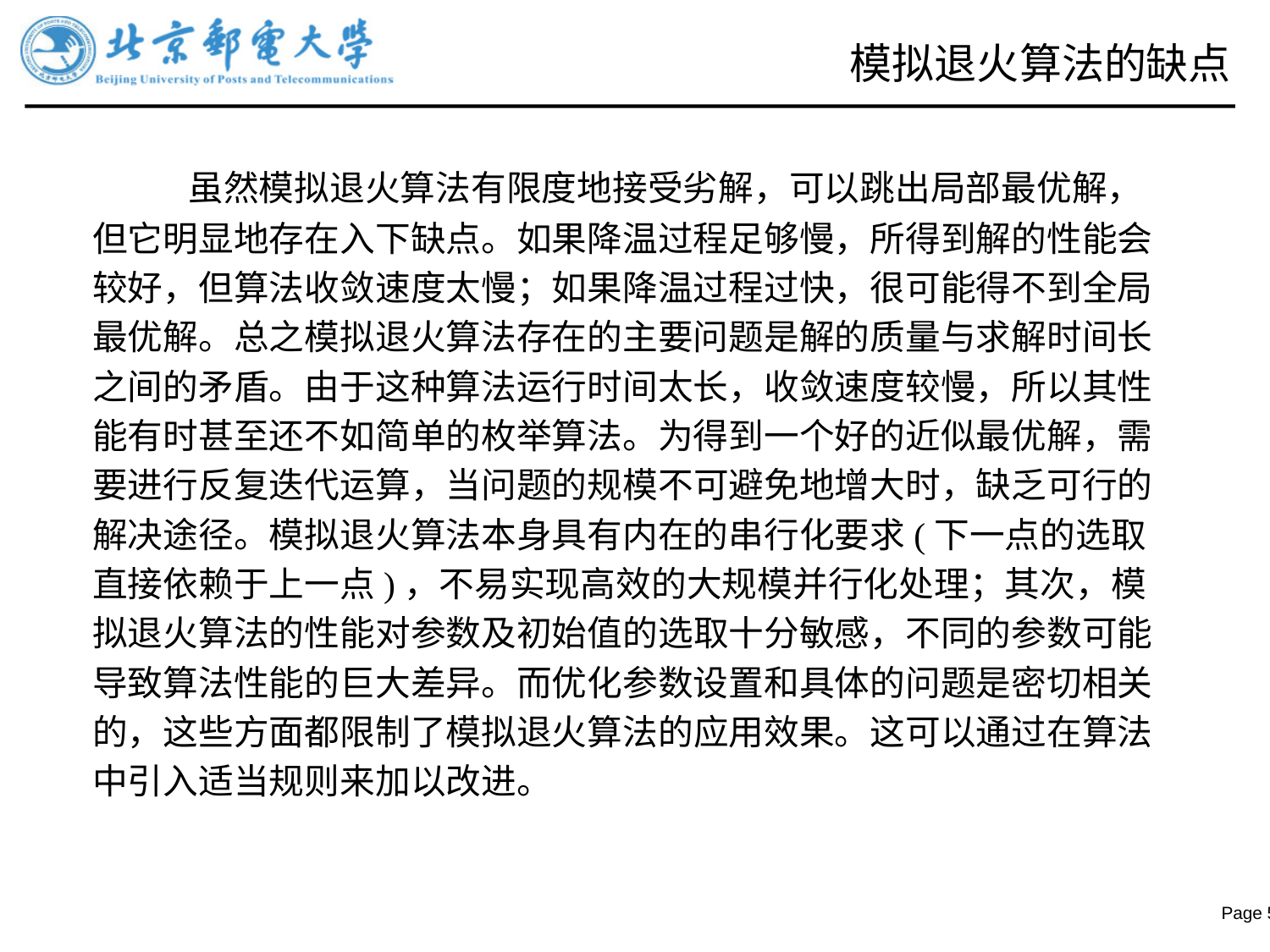

# 模拟退火算法的缺点
         虽然模拟退火算法有限度地接受劣解，可以跳出局部最优解，但它明显地存在入下缺点。如果降温过程足够慢，所得到解的性能会较好，但算法收敛速度太慢；如果降温过程过快，很可能得不到全局最优解。总之模拟退火算法存在的主要问题是解的质量与求解时间长之间的矛盾。由于这种算法运行时间太长，收敛速度较慢，所以其性能有时甚至还不如简单的枚举算法。为得到一个好的近似最优解，需要进行反复迭代运算，当问题的规模不可避免地增大时，缺乏可行的解决途径。模拟退火算法本身具有内在的串行化要求(下一点的选取直接依赖于上一点)，不易实现高效的大规模并行化处理；其次，模拟退火算法的性能对参数及初始值的选取十分敏感，不同的参数可能导致算法性能的巨大差异。而优化参数设置和具体的问题是密切相关的，这些方面都限制了模拟退火算法的应用效果。这可以通过在算法中引入适当规则来加以改进。